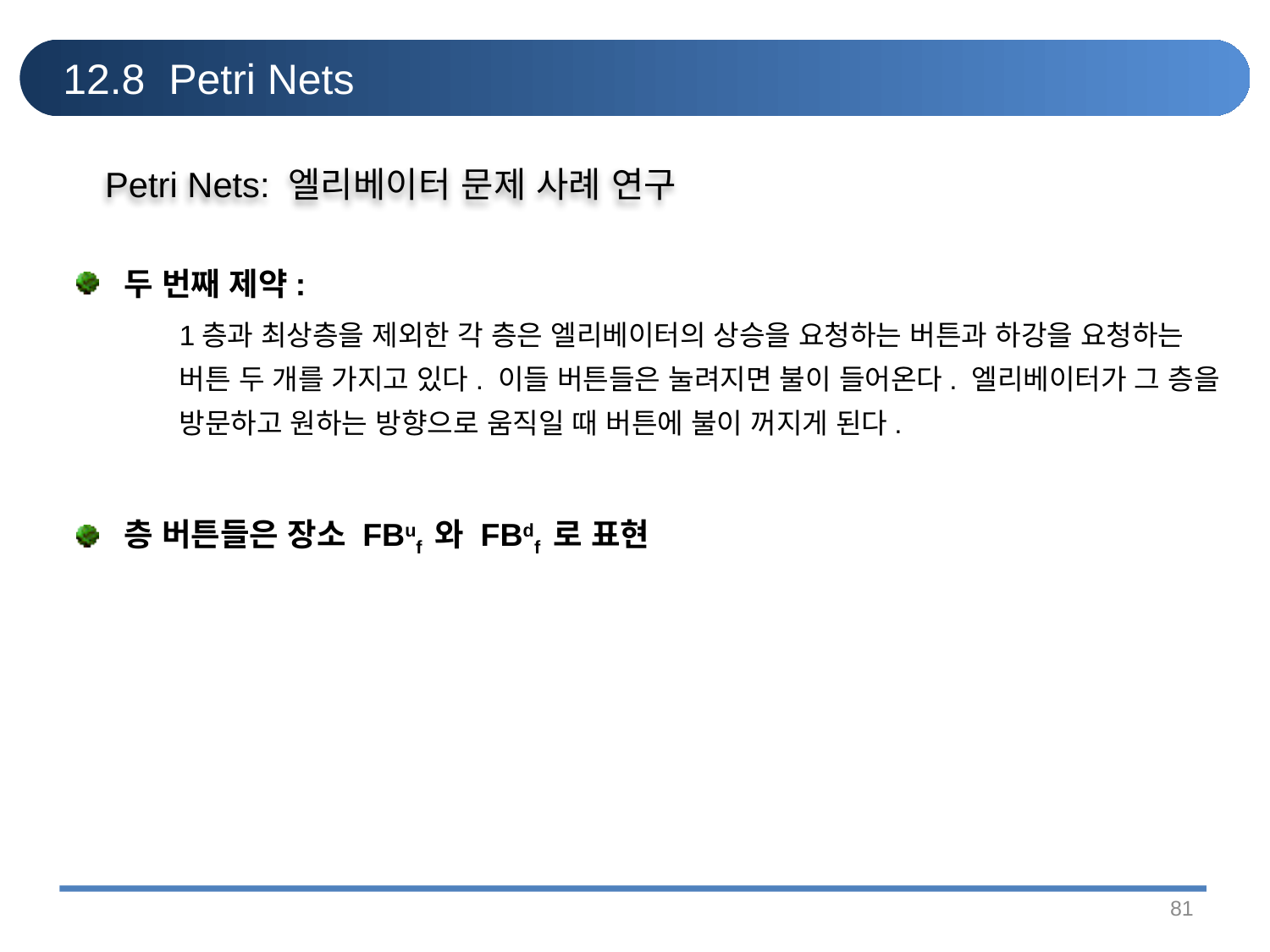

# 12.8  Petri Nets
Petri Nets: 엘리베이터 문제 사례 연구
두 번째 제약:
	1층과 최상층을 제외한 각 층은 엘리베이터의 상승을 요청하는 버튼과 하강을 요청하는 버튼 두 개를 가지고 있다. 이들 버튼들은 눌려지면 불이 들어온다. 엘리베이터가 그 층을 방문하고 원하는 방향으로 움직일 때 버튼에 불이 꺼지게 된다.

층 버튼들은 장소 FBuf 와 FBdf 로 표현
81